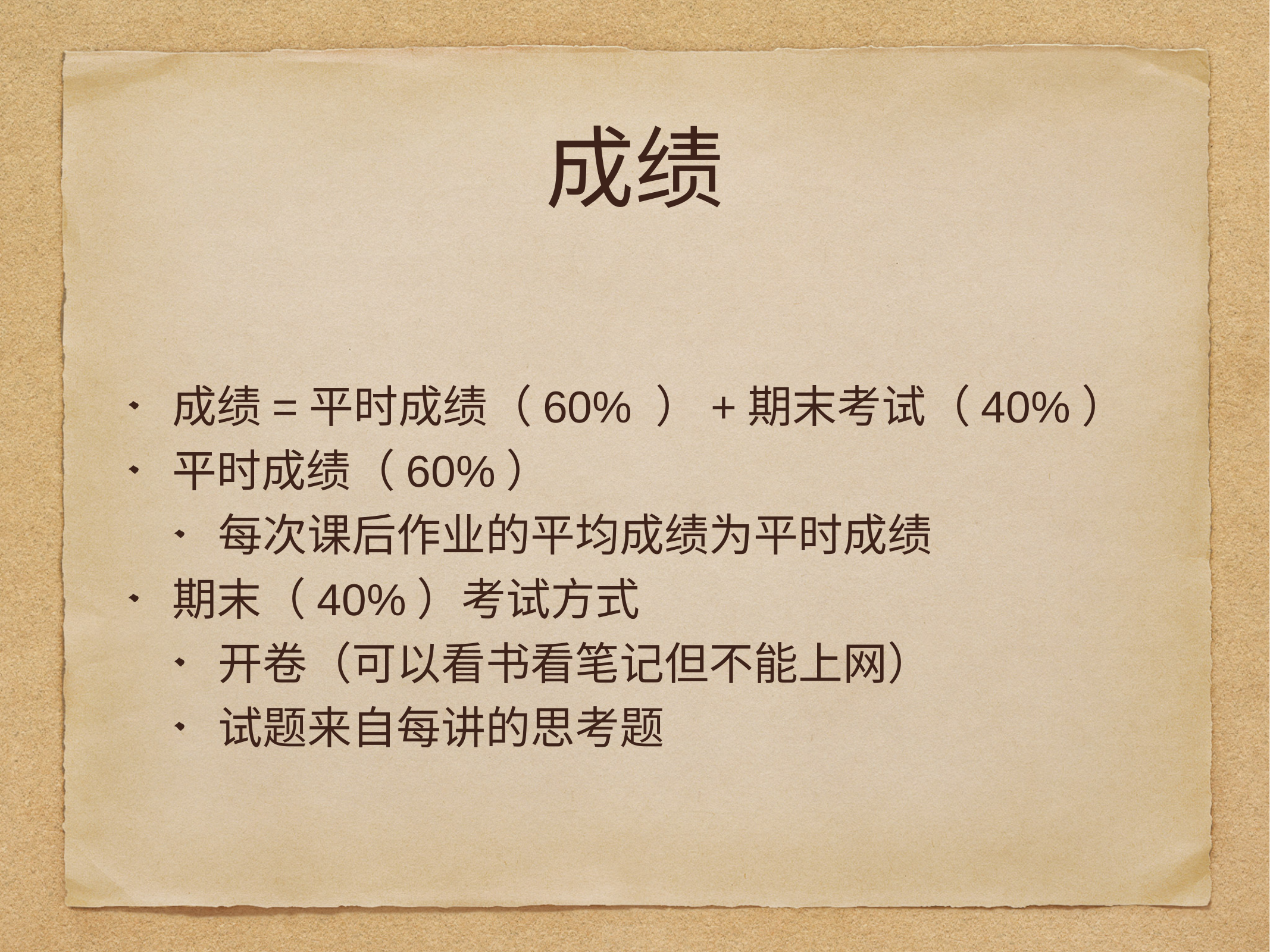

# 成绩
成绩=平时成绩（60% ）+期末考试（40%）
平时成绩（60%）
每次课后作业的平均成绩为平时成绩
期末（40%）考试方式
开卷（可以看书看笔记但不能上网）
试题来自每讲的思考题